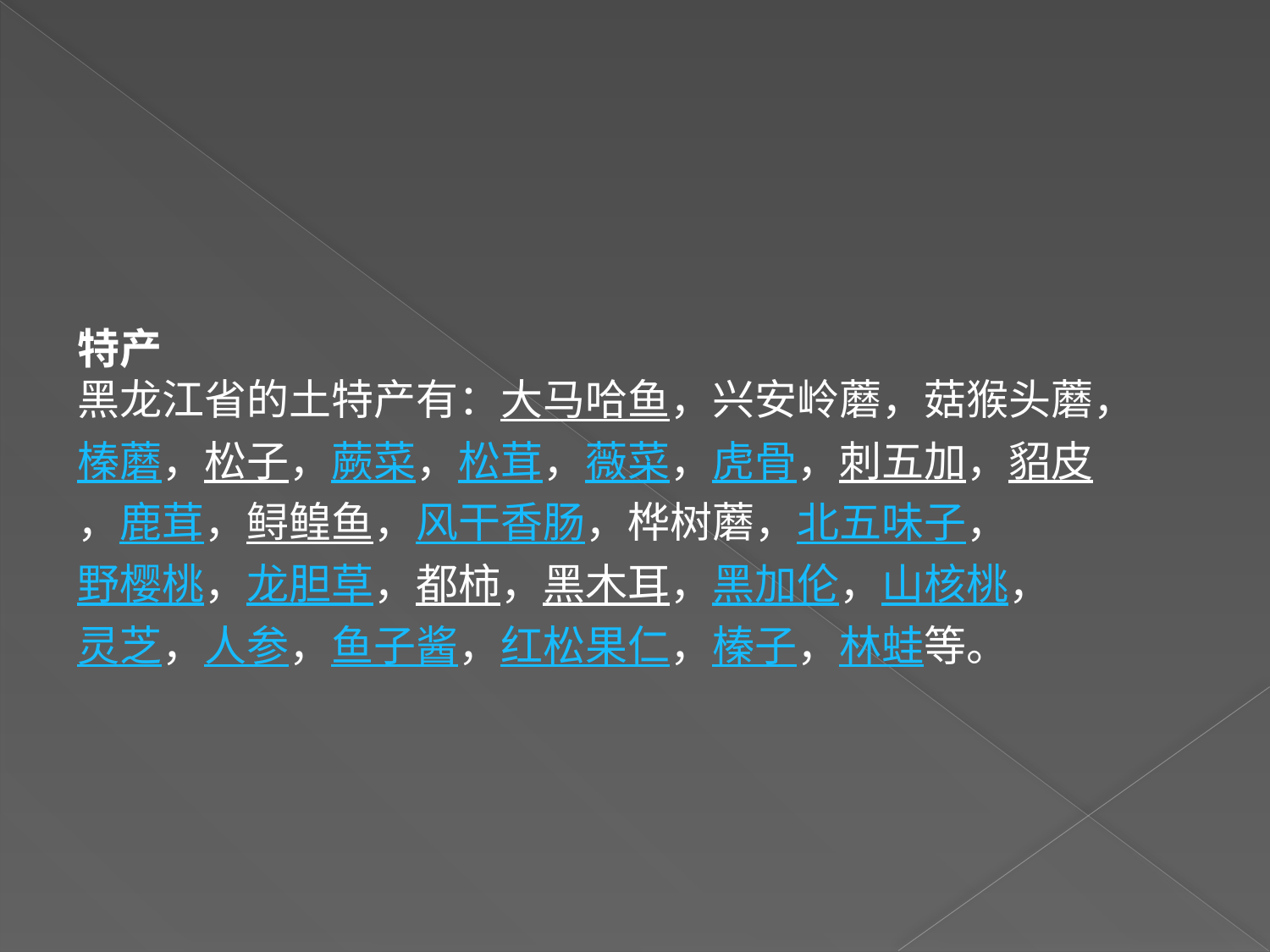

特产
黑龙江省的土特产有：大马哈鱼，兴安岭蘑，菇猴头蘑，榛蘑，松子，蕨菜，松茸，薇菜，虎骨，刺五加，貂皮，鹿茸，鲟鳇鱼，风干香肠，桦树蘑，北五味子，野樱桃，龙胆草，都柿，黑木耳，黑加伦，山核桃，灵芝，人参，鱼子酱，红松果仁，榛子，林蛙等。